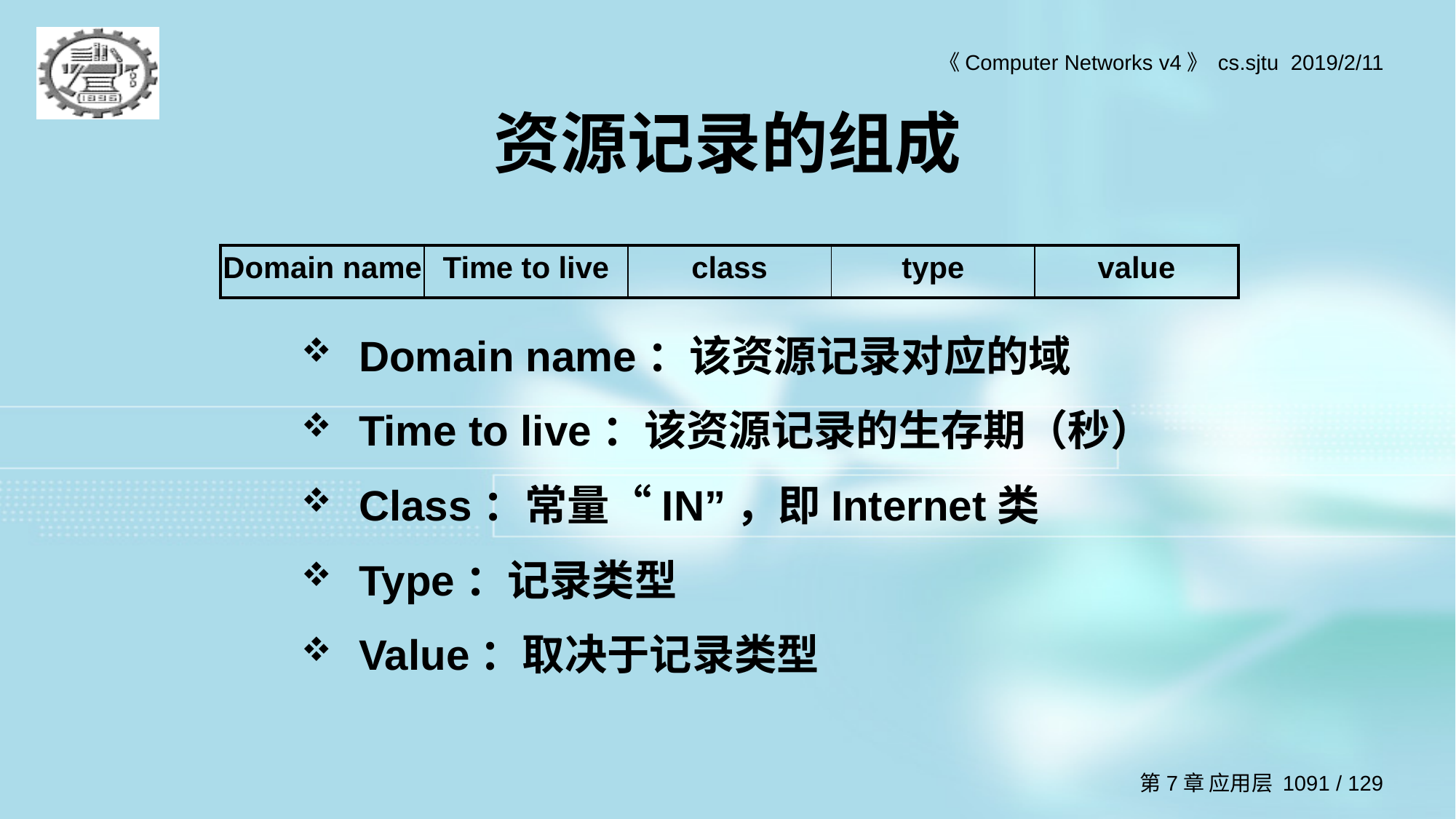

# 资源记录的组成
| Domain name | Time to live | class | type | value |
| --- | --- | --- | --- | --- |
Domain name：该资源记录对应的域
Time to live：该资源记录的生存期（秒）
Class：常量“IN”，即Internet类
Type：记录类型
Value：取决于记录类型